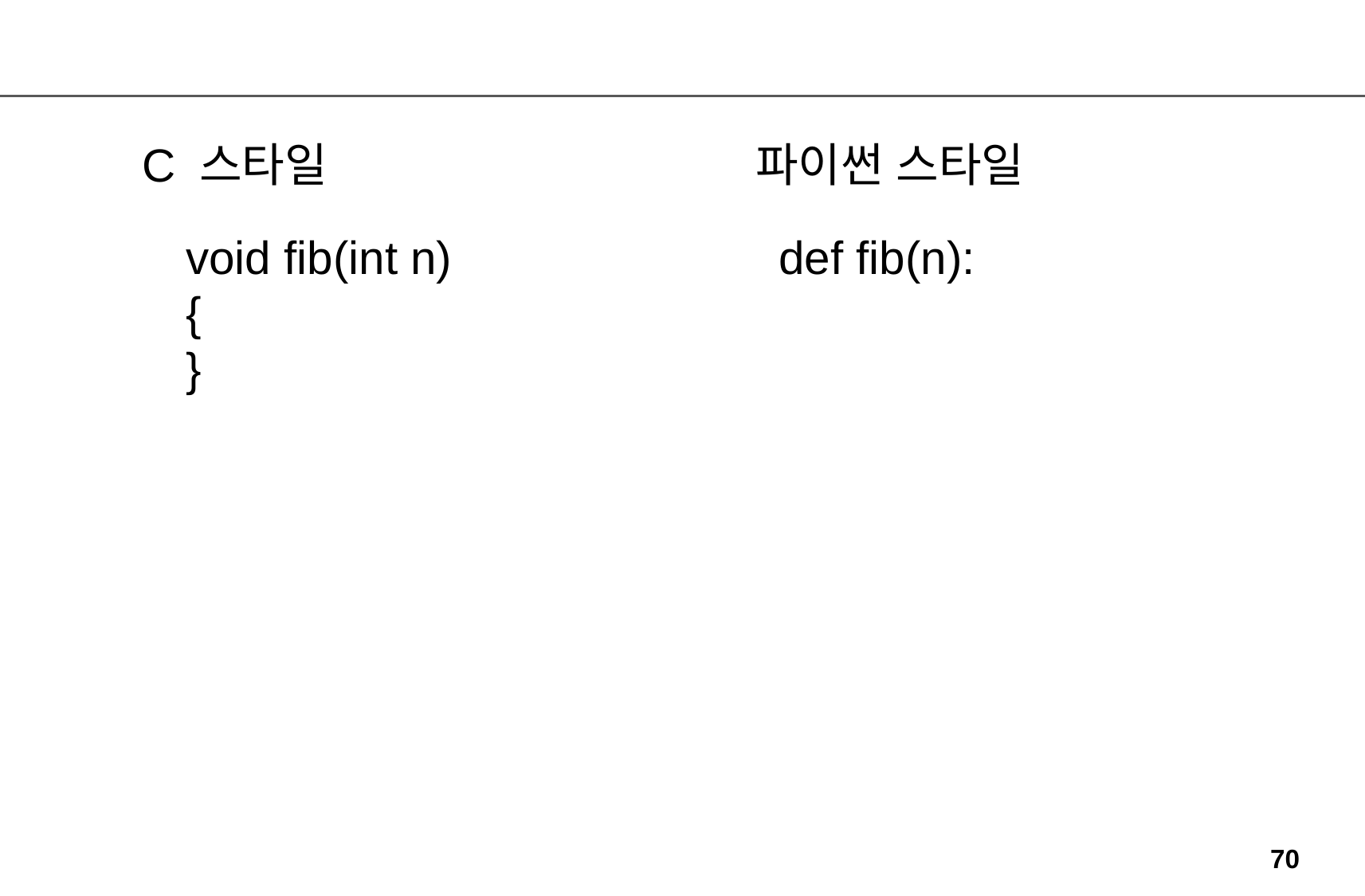

C 스타일
파이썬 스타일
void fib(int n)
{
}
def fib(n):